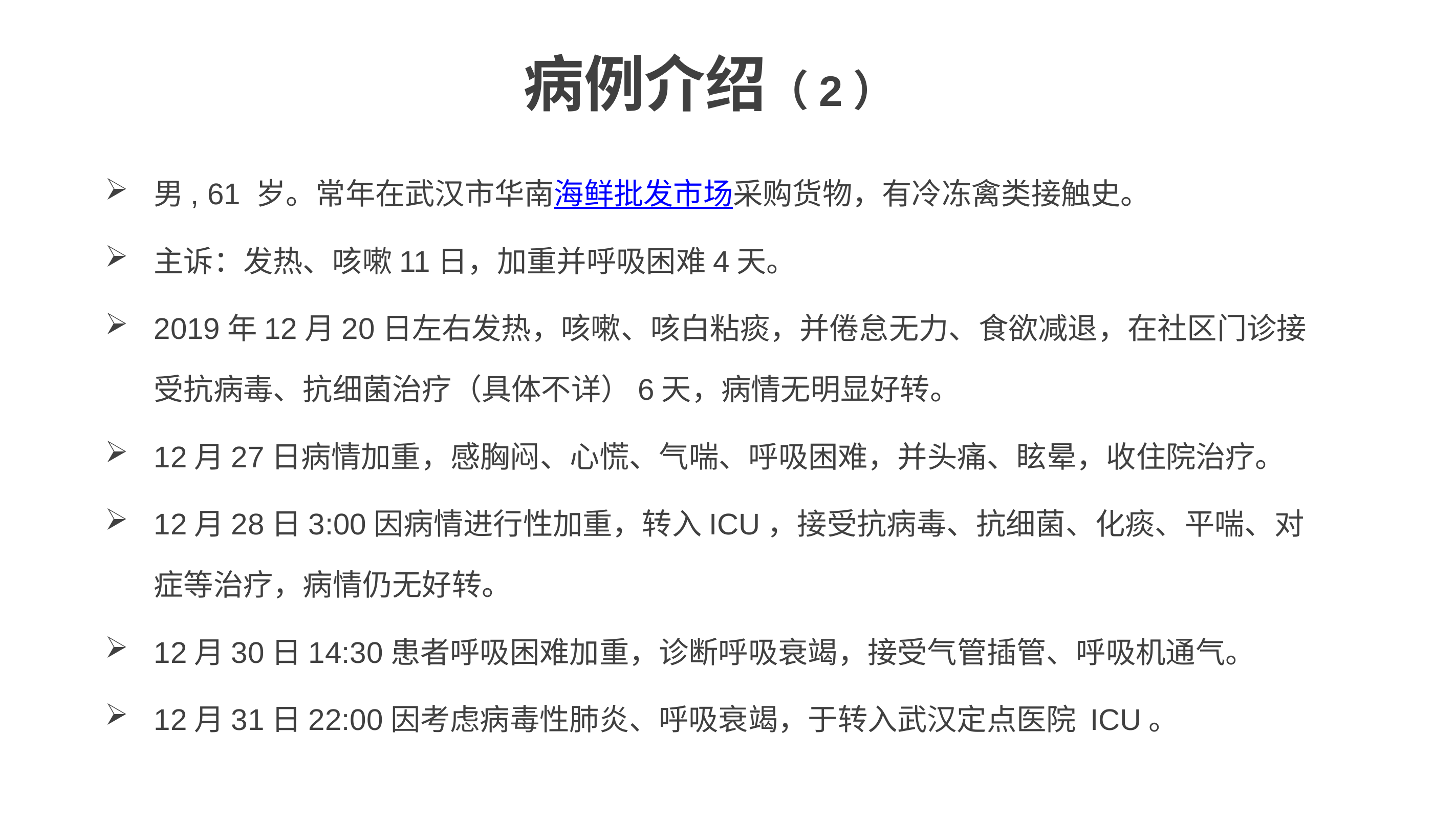

# 病例介绍（2）
男, 61 岁。常年在武汉市华南海鲜批发市场采购货物，有冷冻禽类接触史。
主诉：发热、咳嗽11日，加重并呼吸困难4天。
2019年12月20日左右发热，咳嗽、咳白粘痰，并倦怠无力、食欲减退，在社区门诊接受抗病毒、抗细菌治疗（具体不详）6天，病情无明显好转。
12月27日病情加重，感胸闷、心慌、气喘、呼吸困难，并头痛、眩晕，收住院治疗。
12月28日3:00因病情进行性加重，转入ICU，接受抗病毒、抗细菌、化痰、平喘、对症等治疗，病情仍无好转。
12月30日14:30患者呼吸困难加重，诊断呼吸衰竭，接受气管插管、呼吸机通气。
12月31日22:00因考虑病毒性肺炎、呼吸衰竭，于转入武汉定点医院 ICU。